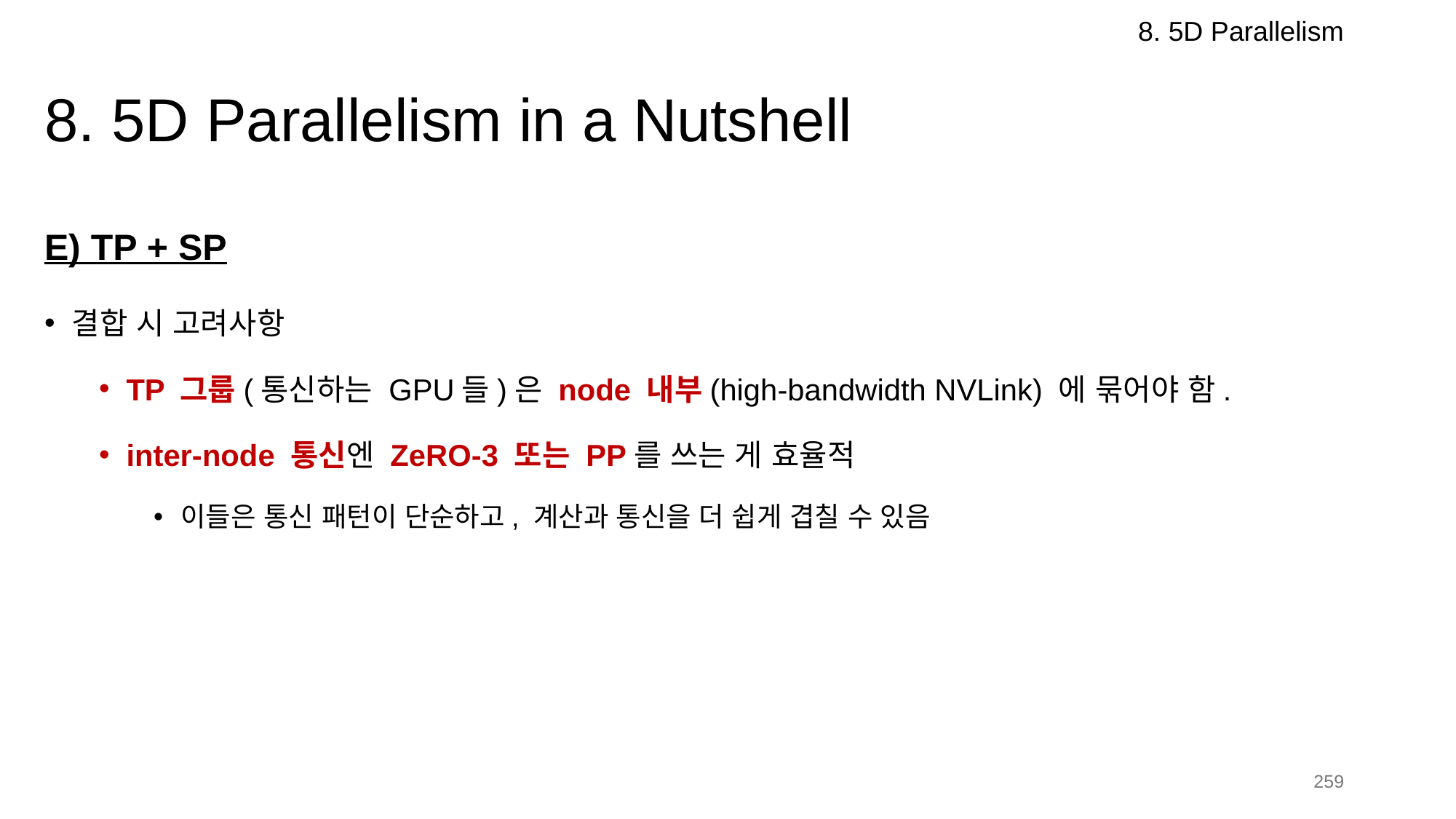

8. 5D Parallelism
# 8. 5D Parallelism in a Nutshell
E) TP + SP
결합 시 고려사항
TP 그룹(통신하는 GPU들)은 node 내부(high-bandwidth NVLink) 에 묶어야 함.
inter-node 통신엔 ZeRO-3 또는 PP를 쓰는 게 효율적
이들은 통신 패턴이 단순하고, 계산과 통신을 더 쉽게 겹칠 수 있음

259